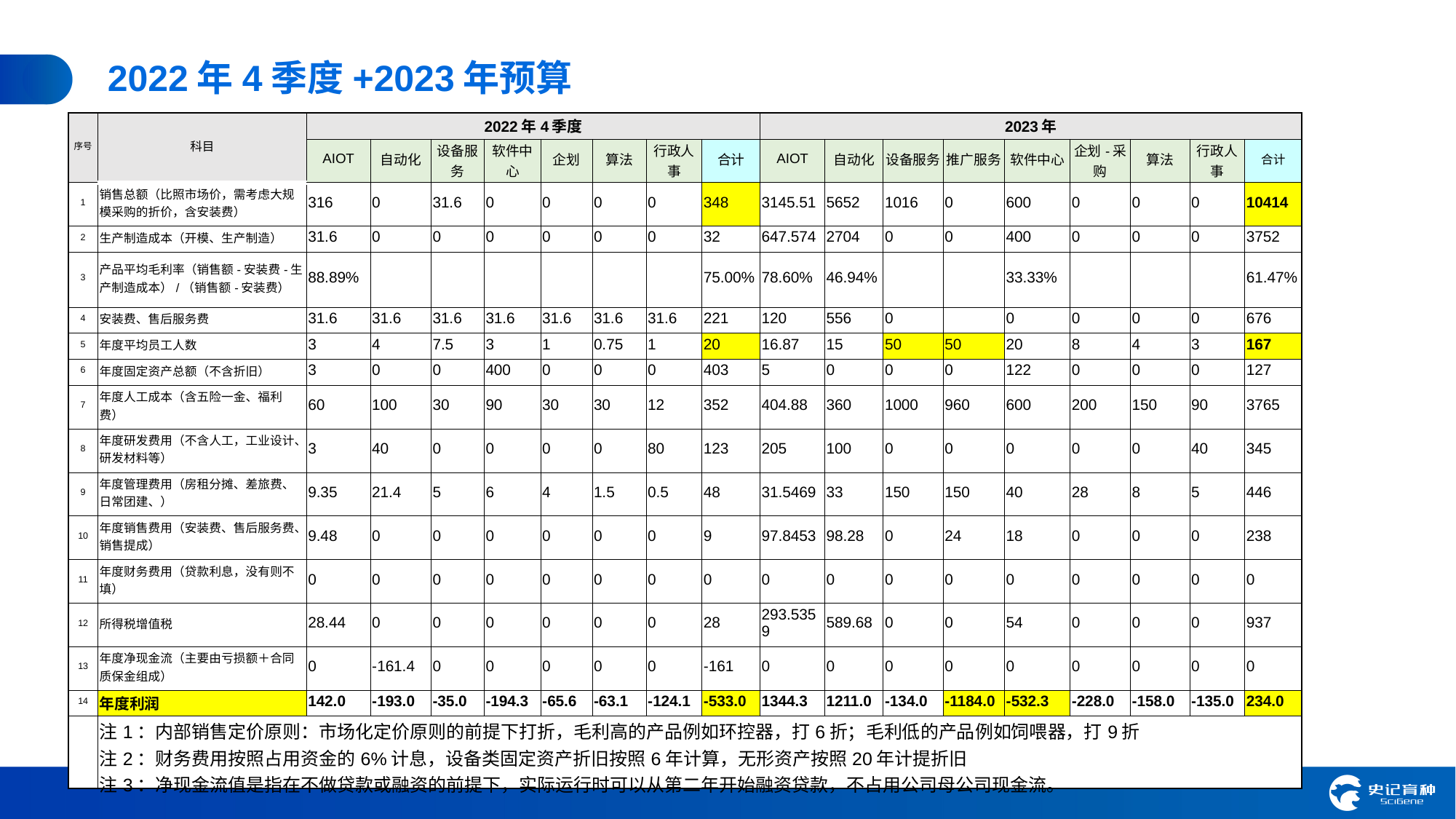

2022年4季度+2023年预算
| 序号 | 科目 | 2022年4季度 |  |  |  |  |  |  |  | 2023年 |  |  |  |  |  |  |  |  |
| --- | --- | --- | --- | --- | --- | --- | --- | --- | --- | --- | --- | --- | --- | --- | --- | --- | --- | --- |
|  |  | AIOT | 自动化 | 设备服务 | 软件中心 | 企划 | 算法 | 行政人事 | 合计 | AIOT | 自动化 | 设备服务 | 推广服务 | 软件中心 | 企划-采购 | 算法 | 行政人事 | 合计 |
| 1 | 销售总额（比照市场价，需考虑大规模采购的折价，含安装费） | 316 | 0 | 31.6 | 0 | 0 | 0 | 0 | 348 | 3145.51 | 5652 | 1016 | 0 | 600 | 0 | 0 | 0 | 10414 |
| 2 | 生产制造成本（开模、生产制造） | 31.6 | 0 | 0 | 0 | 0 | 0 | 0 | 32 | 647.574 | 2704 | 0 | 0 | 400 | 0 | 0 | 0 | 3752 |
| 3 | 产品平均毛利率（销售额-安装费-生产制造成本）/（销售额-安装费） | 88.89% |  |  |  |  |  |  | 75.00% | 78.60% | 46.94% |  |  | 33.33% |  |  |  | 61.47% |
| 4 | 安装费、售后服务费 | 31.6 | 31.6 | 31.6 | 31.6 | 31.6 | 31.6 | 31.6 | 221 | 120 | 556 | 0 |  | 0 | 0 | 0 | 0 | 676 |
| 5 | 年度平均员工人数 | 3 | 4 | 7.5 | 3 | 1 | 0.75 | 1 | 20 | 16.87 | 15 | 50 | 50 | 20 | 8 | 4 | 3 | 167 |
| 6 | 年度固定资产总额（不含折旧） | 3 | 0 | 0 | 400 | 0 | 0 | 0 | 403 | 5 | 0 | 0 | 0 | 122 | 0 | 0 | 0 | 127 |
| 7 | 年度人工成本（含五险一金、福利费） | 60 | 100 | 30 | 90 | 30 | 30 | 12 | 352 | 404.88 | 360 | 1000 | 960 | 600 | 200 | 150 | 90 | 3765 |
| 8 | 年度研发费用（不含人工，工业设计、研发材料等） | 3 | 40 | 0 | 0 | 0 | 0 | 80 | 123 | 205 | 100 | 0 | 0 | 0 | 0 | 0 | 40 | 345 |
| 9 | 年度管理费用（房租分摊、差旅费、日常团建、） | 9.35 | 21.4 | 5 | 6 | 4 | 1.5 | 0.5 | 48 | 31.5469 | 33 | 150 | 150 | 40 | 28 | 8 | 5 | 446 |
| 10 | 年度销售费用（安装费、售后服务费、销售提成） | 9.48 | 0 | 0 | 0 | 0 | 0 | 0 | 9 | 97.8453 | 98.28 | 0 | 24 | 18 | 0 | 0 | 0 | 238 |
| 11 | 年度财务费用（贷款利息，没有则不填） | 0 | 0 | 0 | 0 | 0 | 0 | 0 | 0 | 0 | 0 | 0 | 0 | 0 | 0 | 0 | 0 | 0 |
| 12 | 所得税增值税 | 28.44 | 0 | 0 | 0 | 0 | 0 | 0 | 28 | 293.5359 | 589.68 | 0 | 0 | 54 | 0 | 0 | 0 | 937 |
| 13 | 年度净现金流（主要由亏损额＋合同质保金组成） | 0 | -161.4 | 0 | 0 | 0 | 0 | 0 | -161 | 0 | 0 | 0 | 0 | 0 | 0 | 0 | 0 | 0 |
| 14 | 年度利润 | 142.0 | -193.0 | -35.0 | -194.3 | -65.6 | -63.1 | -124.1 | -533.0 | 1344.3 | 1211.0 | -134.0 | -1184.0 | -532.3 | -228.0 | -158.0 | -135.0 | 234.0 |
|  | 注1：内部销售定价原则：市场化定价原则的前提下打折，毛利高的产品例如环控器，打6折；毛利低的产品例如饲喂器，打9折 注2：财务费用按照占用资金的6%计息，设备类固定资产折旧按照6年计算，无形资产按照20年计提折旧 注3：净现金流值是指在不做贷款或融资的前提下，实际运行时可以从第二年开始融资贷款，不占用公司母公司现金流。 |  |  |  |  |  |  |  |  |  |  |  |  |  |  |  |  |  |